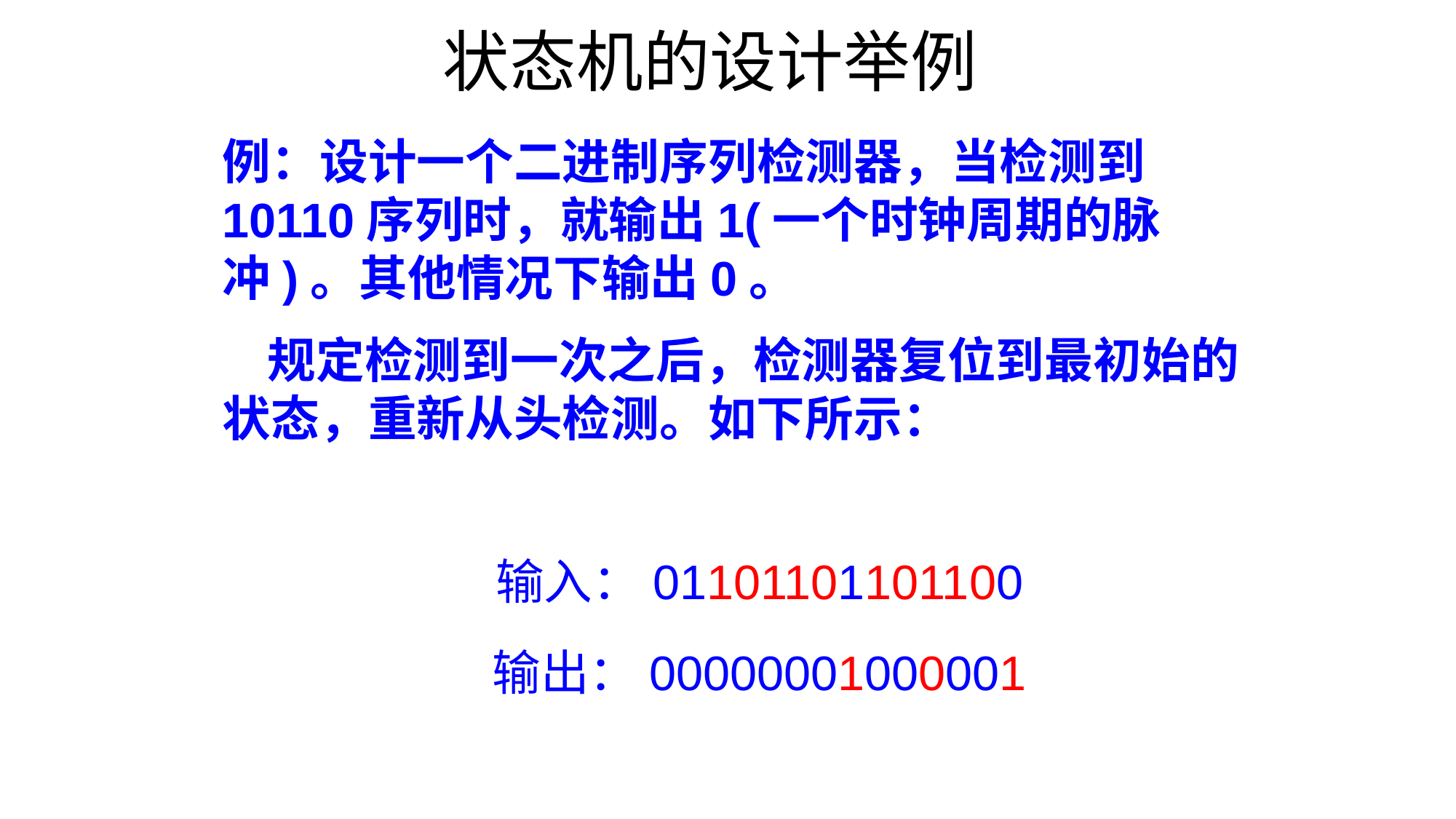

# 状态机的设计举例
例：设计一个二进制序列检测器，当检测到10110序列时，就输出1(一个时钟周期的脉冲)。其他情况下输出0。
   规定检测到一次之后，检测器复位到最初始的状态，重新从头检测。如下所示：
输入：01101101101100
输出：00000001000001